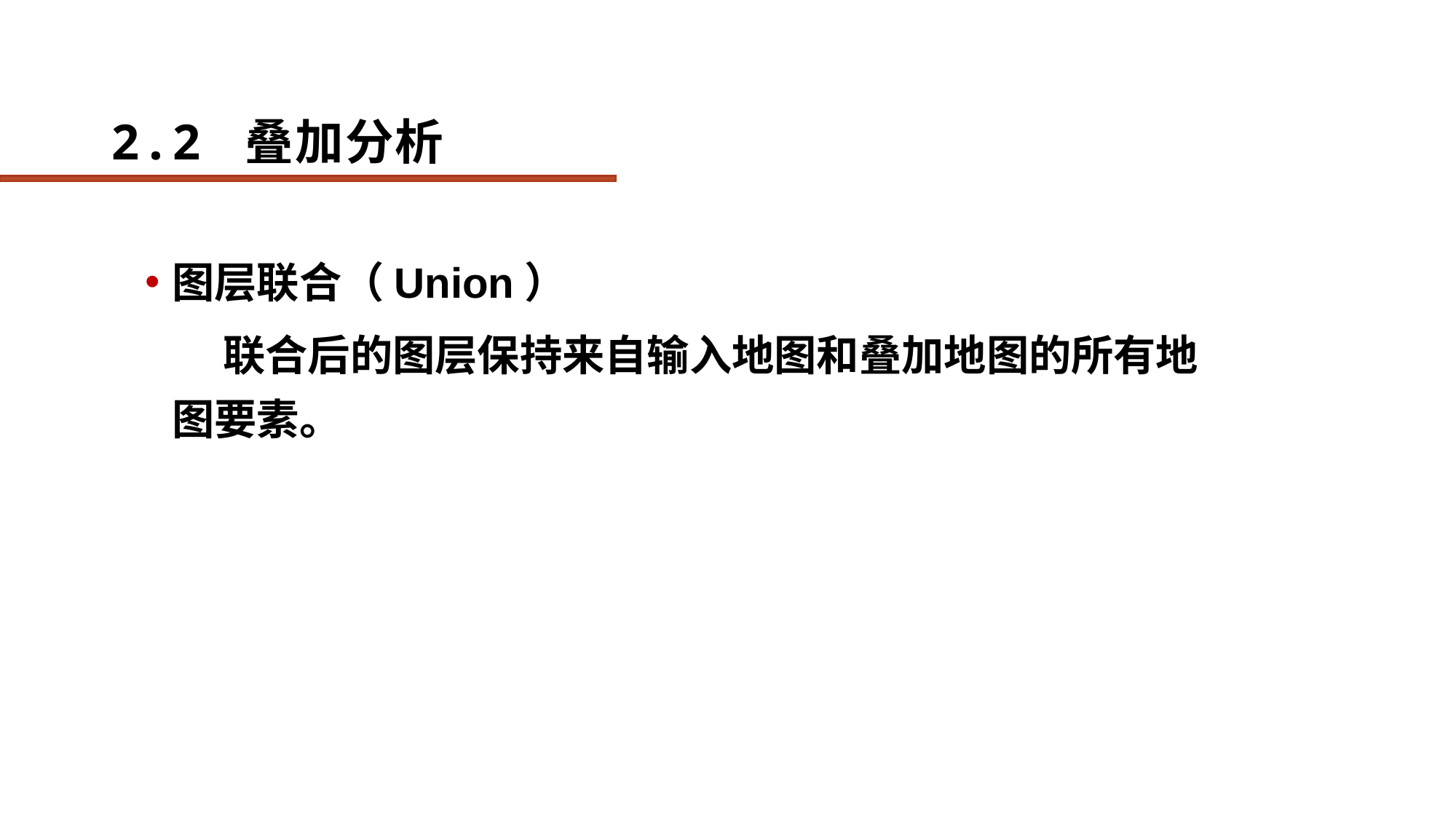

# 2.2 叠加分析
图层联合（Union）
       联合后的图层保持来自输入地图和叠加地图的所有地图要素。